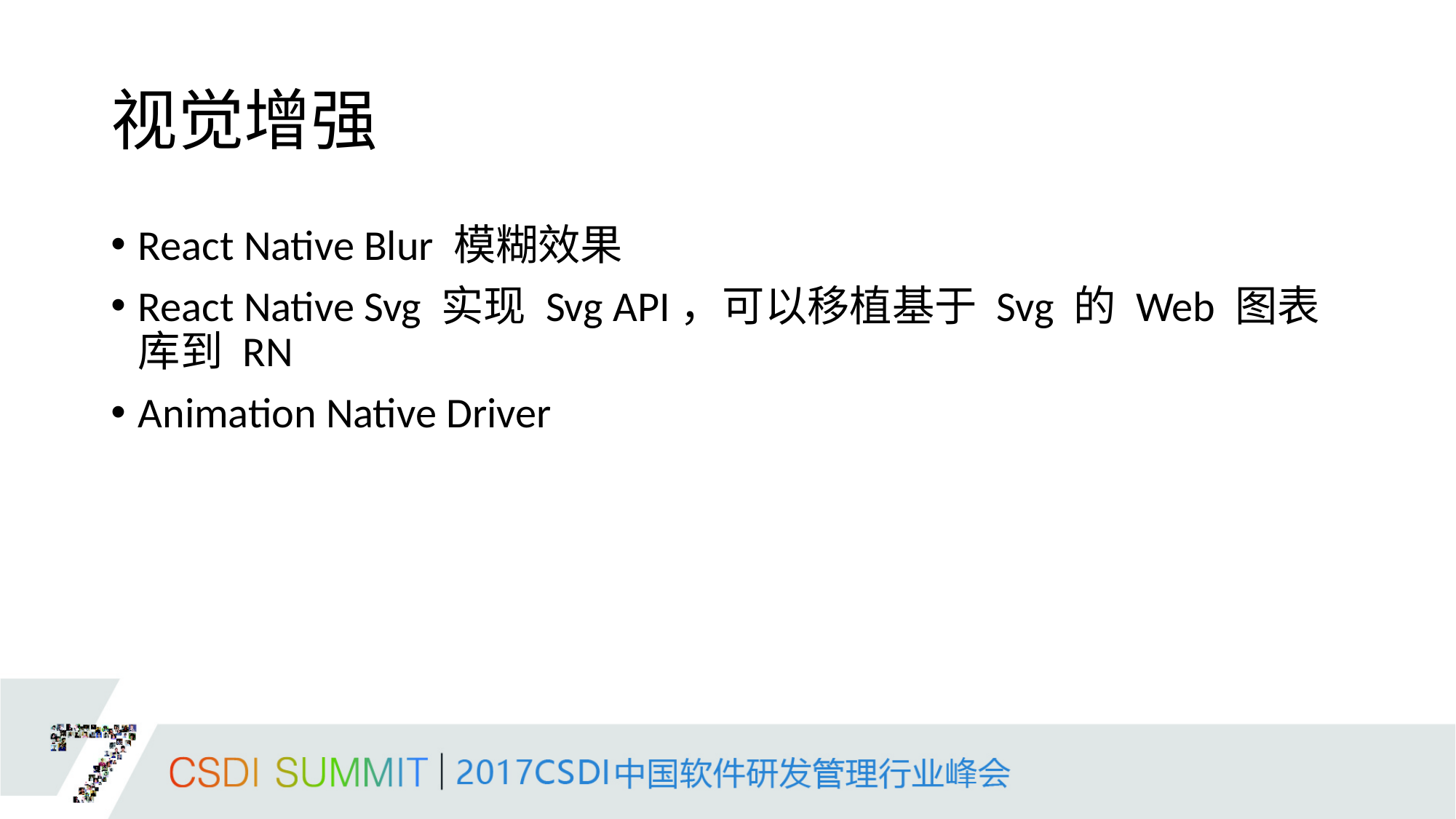

# 视觉增强
React Native Blur 模糊效果
React Native Svg 实现 Svg API，可以移植基于 Svg 的 Web 图表库到 RN
Animation Native Driver